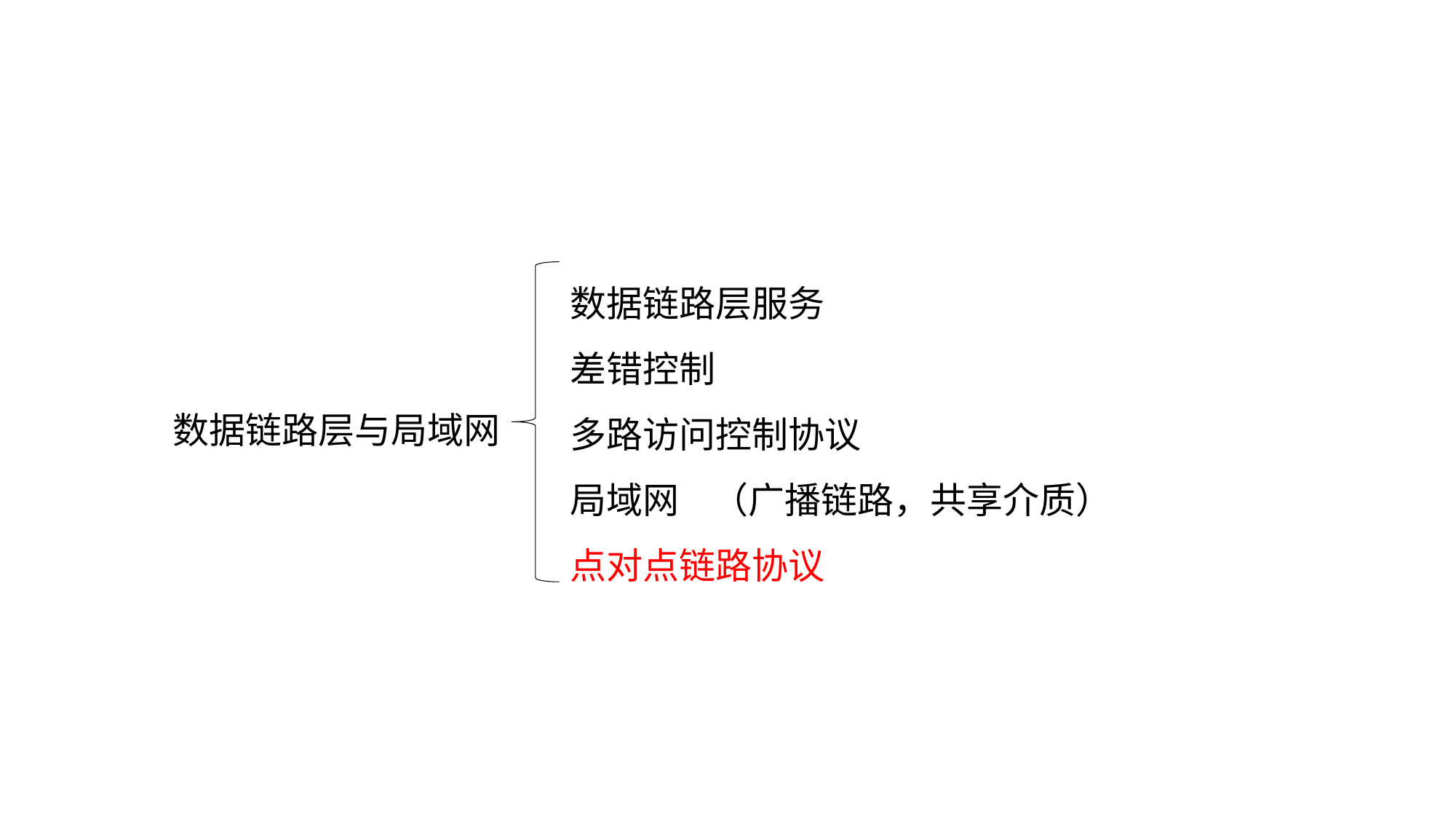

数据链路层服务
差错控制
多路访问控制协议
局域网    （广播链路，共享介质）
点对点链路协议

数据链路层与局域网